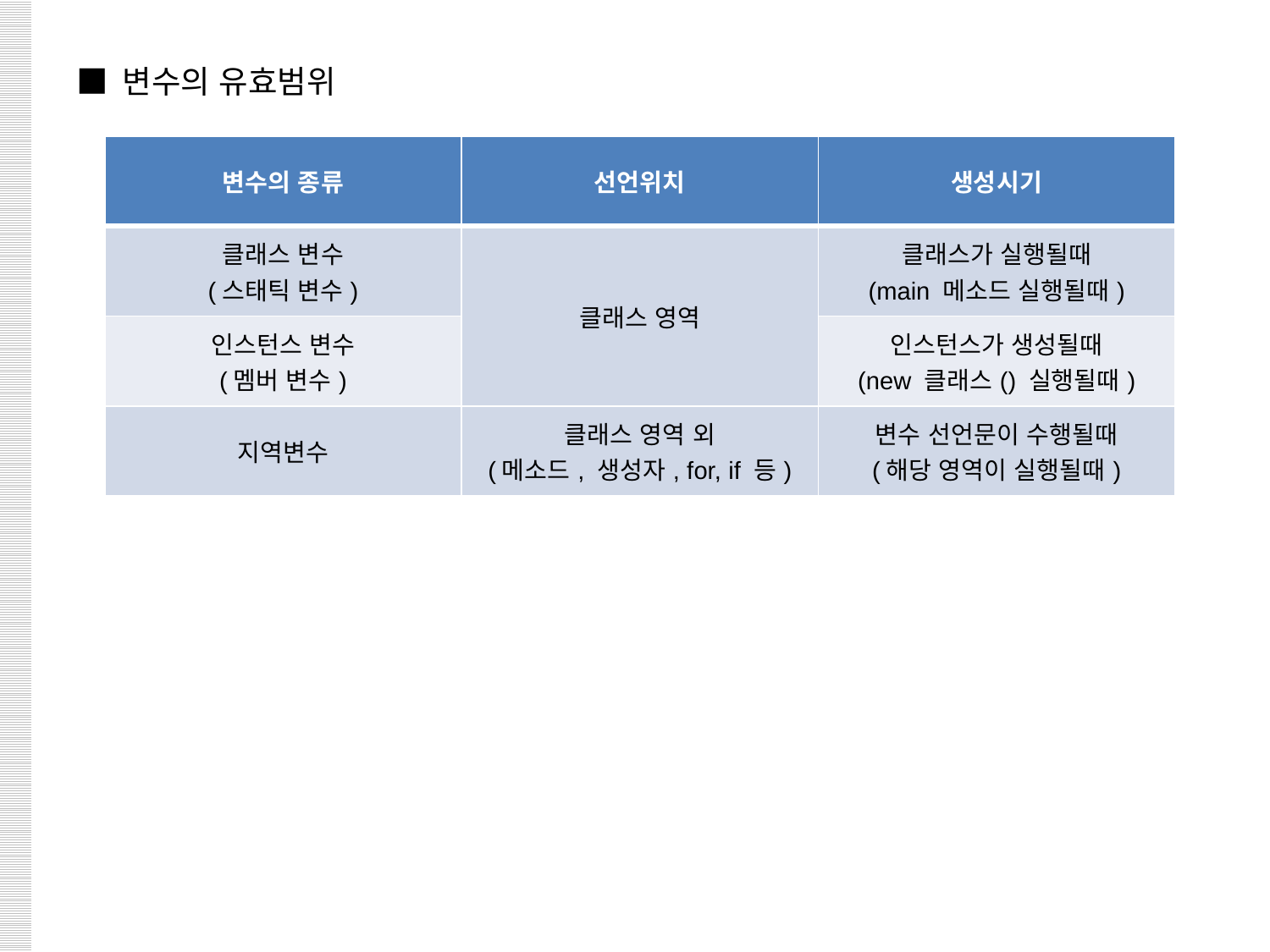

■ 변수의 유효범위
| 변수의 종류 | 선언위치 | 생성시기 |
| --- | --- | --- |
| 클래스 변수 (스태틱 변수) | 클래스 영역 | 클래스가 실행될때 (main 메소드 실행될때) |
| 인스턴스 변수 (멤버 변수) |  | 인스턴스가 생성될때 (new 클래스() 실행될때) |
| 지역변수 | 클래스 영역 외 (메소드, 생성자, for, if 등) | 변수 선언문이 수행될때 (해당 영역이 실행될때) |